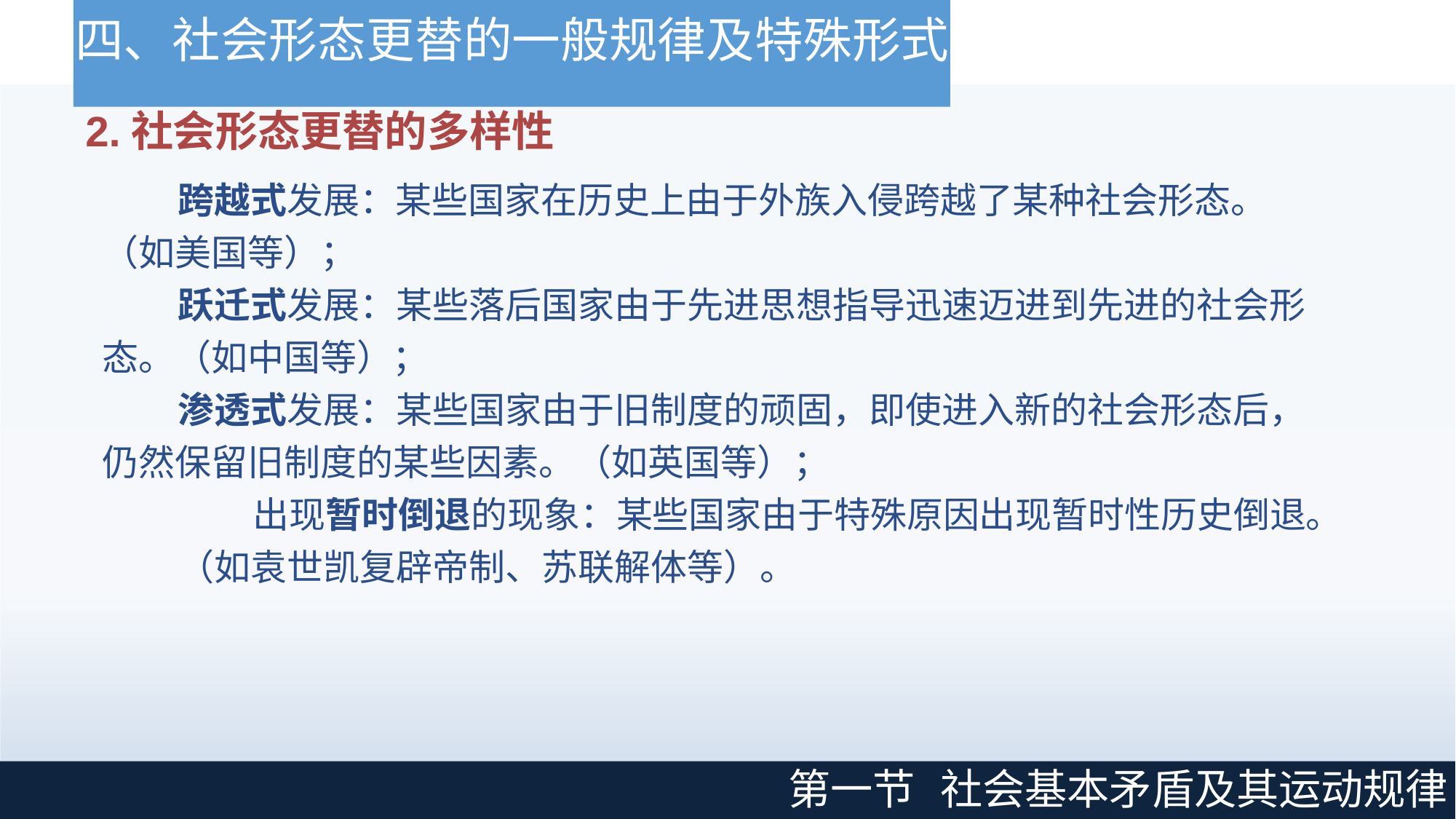

# 四、社会形态更替的一般规律及特殊形式
2.社会形态更替的多样性
跨越式发展：某些国家在历史上由于外族入侵跨越了某种社会形态。
（如美国等）；
跃迁式发展：某些落后国家由于先进思想指导迅速迈进到先进的社会形 态。（如中国等）；
渗透式发展：某些国家由于旧制度的顽固，即使进入新的社会形态后， 仍然保留旧制度的某些因素。（如英国等）；
出现暂时倒退的现象：某些国家由于特殊原因出现暂时性历史倒退。
（如袁世凯复辟帝制、苏联解体等）。

第一节
社会基本矛盾及其运动规律